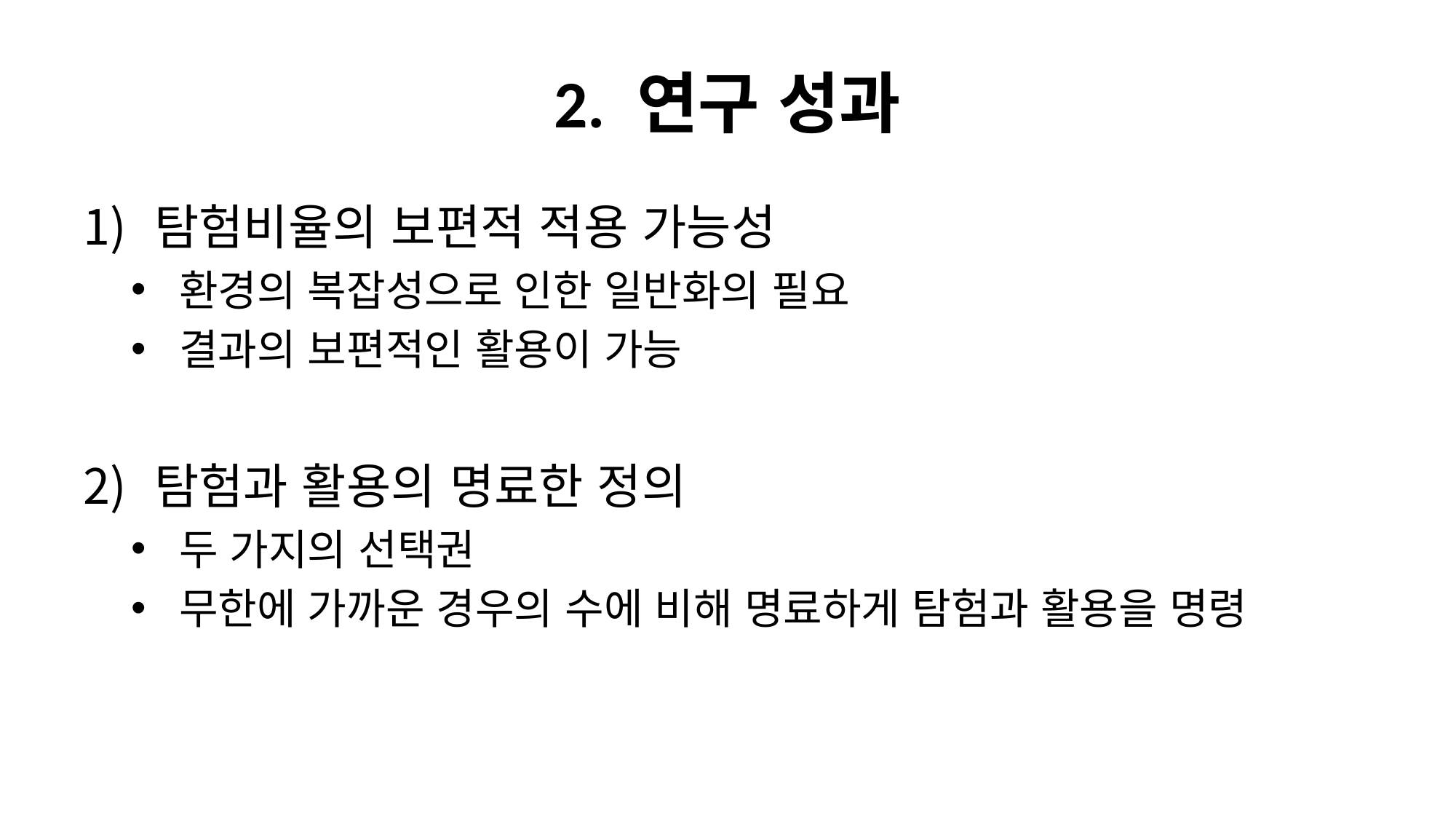

# 2. 연구 성과
탐험비율의 보편적 적용 가능성
환경의 복잡성으로 인한 일반화의 필요
결과의 보편적인 활용이 가능

탐험과 활용의 명료한 정의
두 가지의 선택권
무한에 가까운 경우의 수에 비해 명료하게 탐험과 활용을 명령